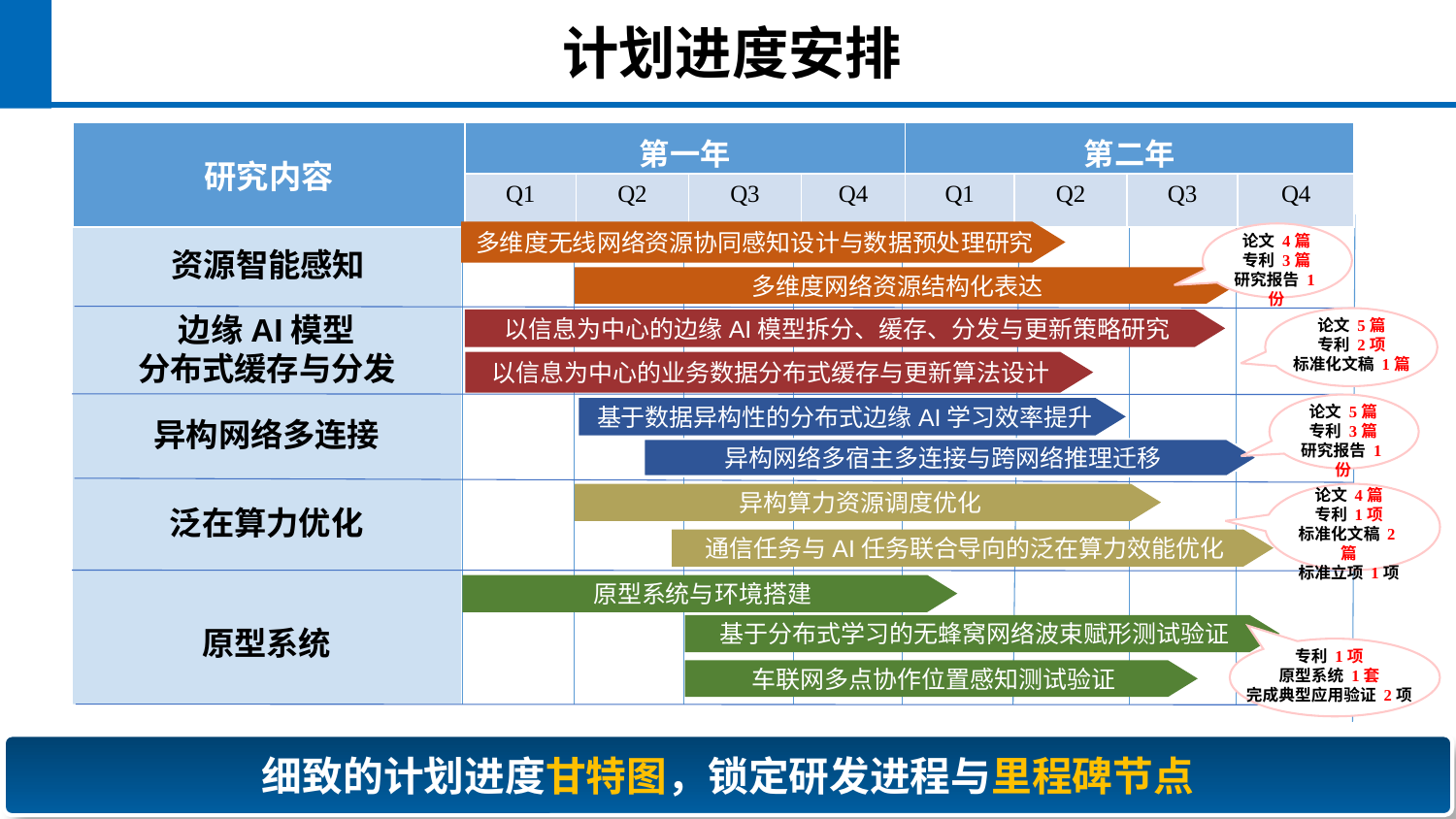

计划进度安排
| 研究内容 | 第一年 |  |  |  | 第二年 |  |  |  |
| --- | --- | --- | --- | --- | --- | --- | --- | --- |
|  | Q1 | Q2 | Q3 | Q4 | Q1 | Q2 | Q3 | Q4 |
多维度无线网络资源协同感知设计与数据预处理研究

论文 4篇
专利 3篇
研究报告 1份

资源智能感知
多维度网络资源结构化表达
边缘AI模型
分布式缓存与分发
论文 5篇
专利 2项
标准化文稿 1篇

以信息为中心的边缘AI模型拆分、缓存、分发与更新策略研究
以信息为中心的业务数据分布式缓存与更新算法设计
论文 5篇
专利 3篇
研究报告 1份

基于数据异构性的分布式边缘AI学习效率提升
异构网络多连接
异构网络多宿主多连接与跨网络推理迁移
论文 4篇
专利 1项
标准化文稿 2篇
标准立项 1项
异构算力资源调度优化

泛在算力优化
通信任务与AI任务联合导向的泛在算力效能优化
原型系统与环境搭建
基于分布式学习的无蜂窝网络波束赋形测试验证
原型系统

专利 1项
原型系统 1套
完成典型应用验证 2项

车联网多点协作位置感知测试验证
细致的计划进度甘特图，锁定研发进程与里程碑节点